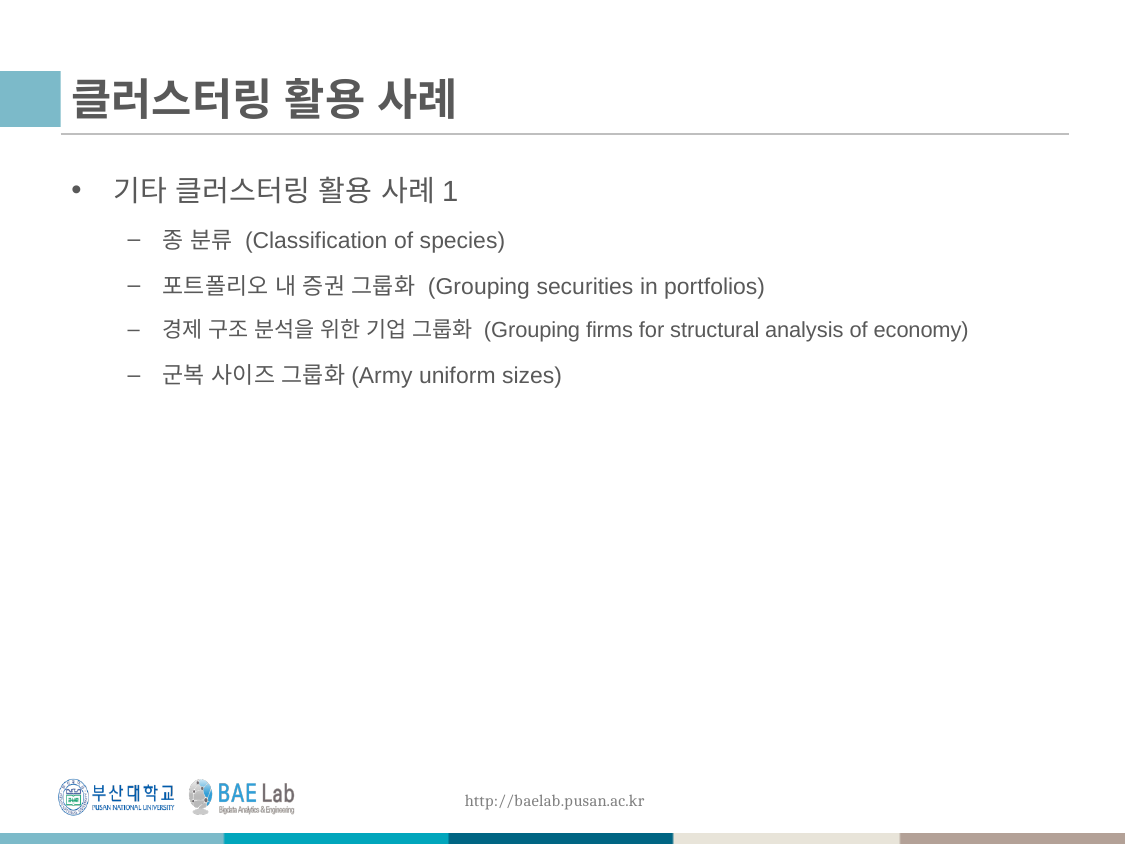

# 클러스터링 활용 사례
기타 클러스터링 활용 사례1
종 분류 (Classification of species)
포트폴리오 내 증권 그룹화 (Grouping securities in portfolios)
경제 구조 분석을 위한 기업 그룹화 (Grouping firms for structural analysis of economy)
군복 사이즈 그룹화(Army uniform sizes)